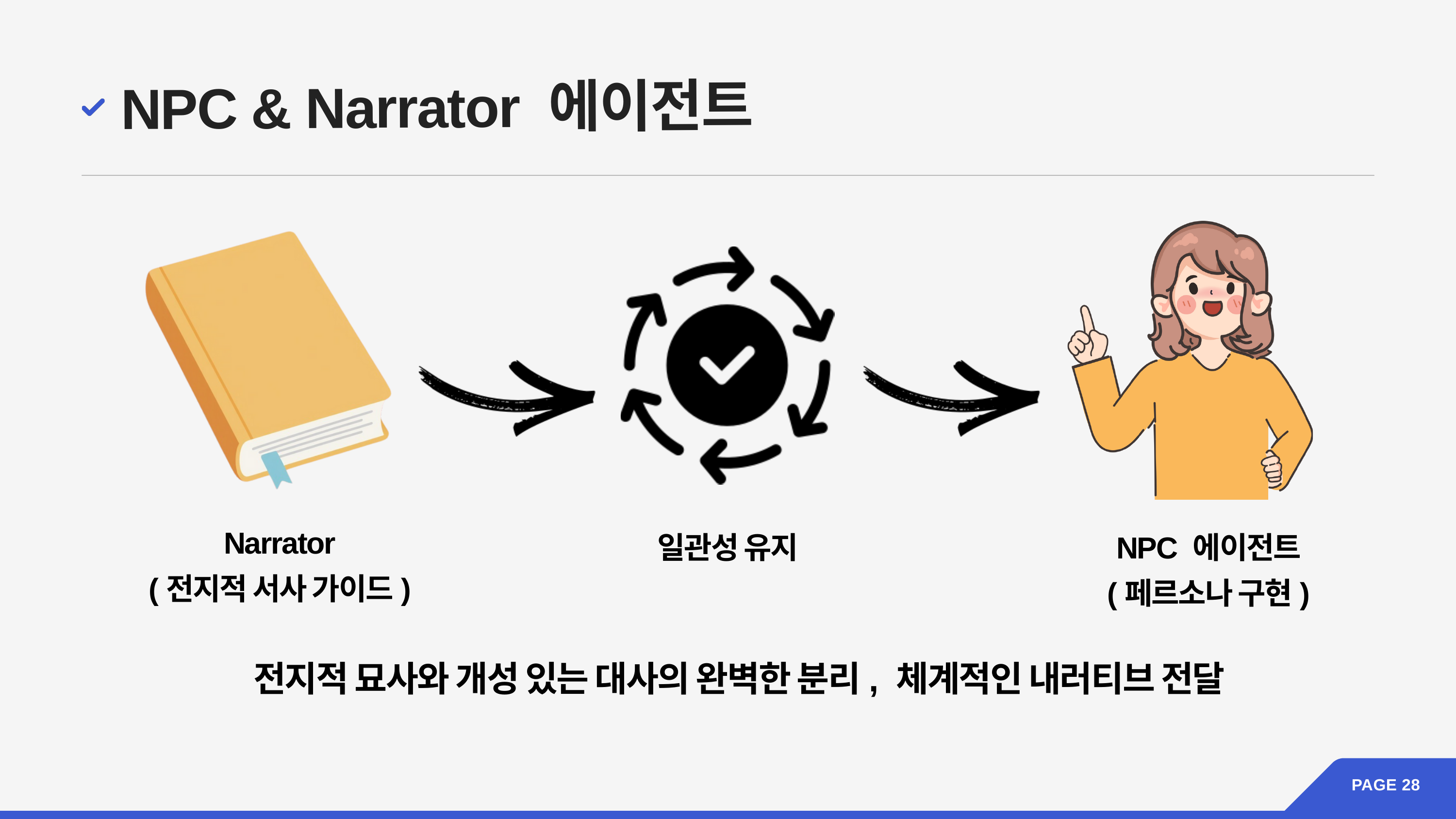

NPC & Narrator 에이전트

Narrator
(전지적 서사 가이드)
일관성 유지
NPC 에이전트
(페르소나 구현)
전지적 묘사와 개성 있는 대사의 완벽한 분리, 체계적인 내러티브 전달

PAGE 28